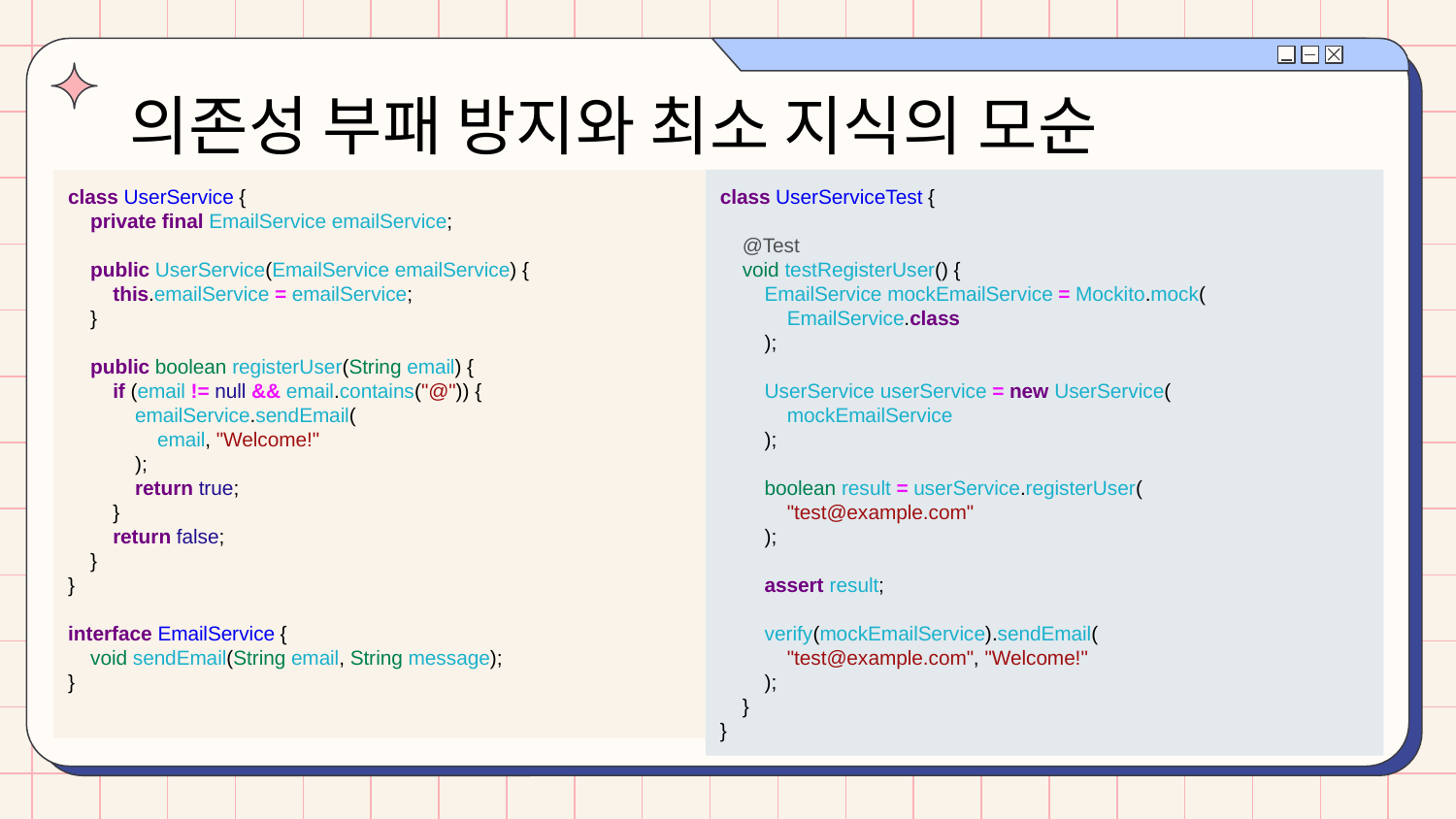

# 의존성 부패 방지와 최소 지식의 모순
class UserService {
    private final EmailService emailService;

    public UserService(EmailService emailService) {
        this.emailService = emailService;
    }

    public boolean registerUser(String email) {
        if (email != null && email.contains("@")) {
            emailService.sendEmail(
                email, "Welcome!"
            );
            return true;
        }
        return false;
    }
}

interface EmailService {
    void sendEmail(String email, String message);
}
class UserServiceTest {

    @Test
    void testRegisterUser() {
        EmailService mockEmailService = Mockito.mock(
            EmailService.class
        );

        UserService userService = new UserService(
            mockEmailService
        );

        boolean result = userService.registerUser(
            "test@example.com"
        );

        assert result;

        verify(mockEmailService).sendEmail(
            "test@example.com", "Welcome!"
        );
    }
}